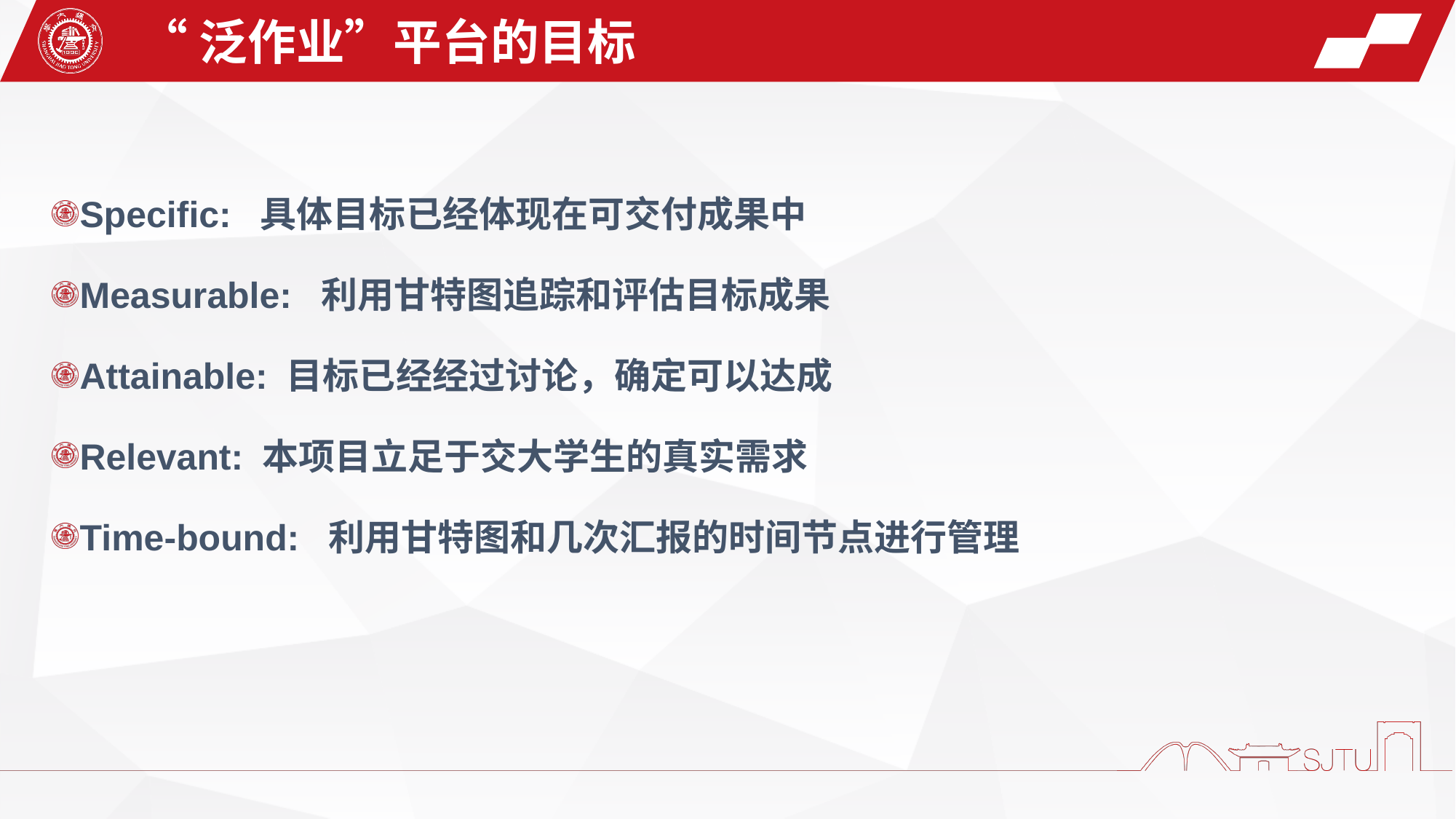

“泛作业”平台的目标
Specific:  具体目标已经体现在可交付成果中
Measurable:  利用甘特图追踪和评估目标成果
Attainable: 目标已经经过讨论，确定可以达成
Relevant: 本项目立足于交大学生的真实需求
Time-bound:  利用甘特图和几次汇报的时间节点进行管理